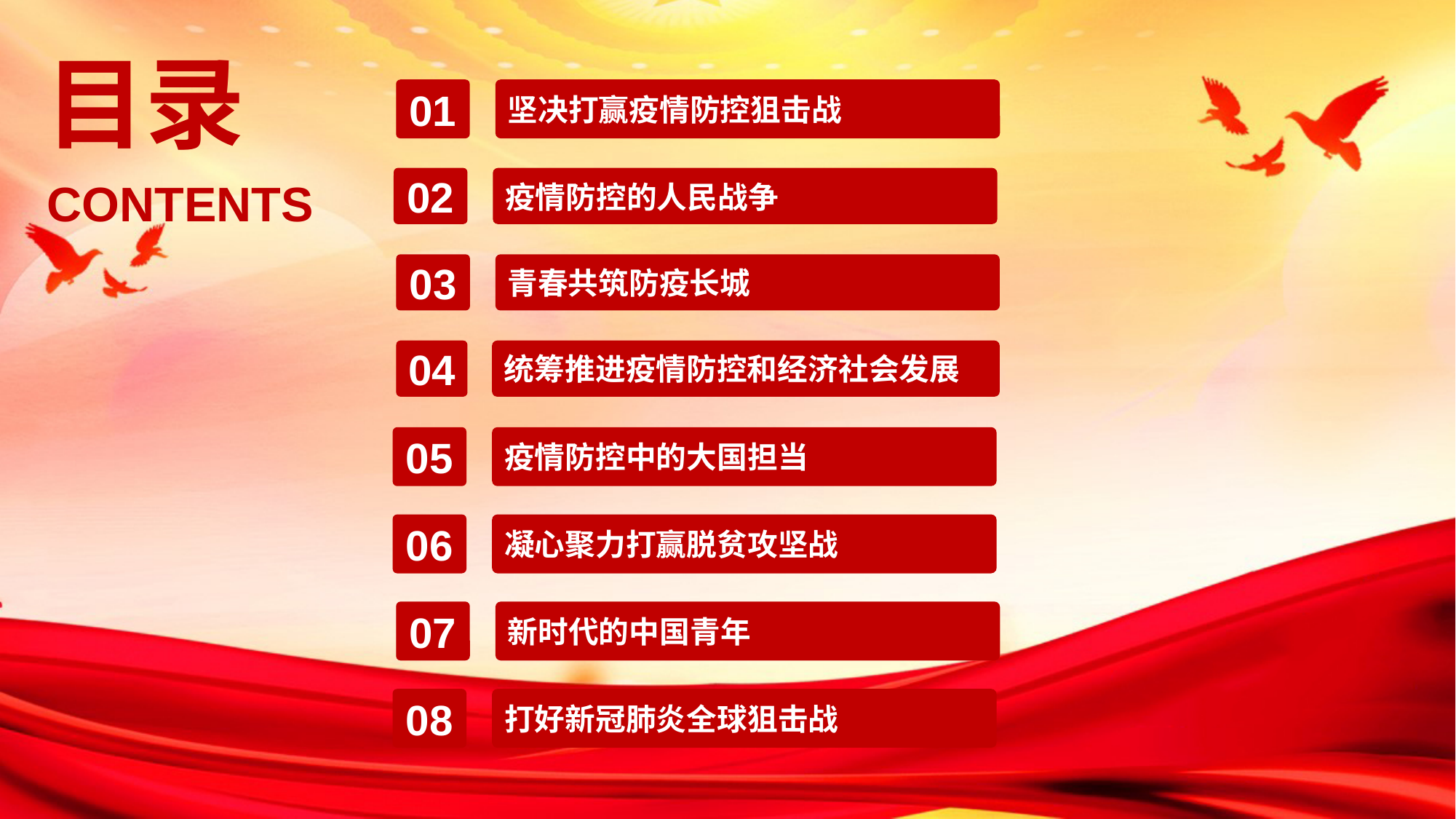

目录
01
坚决打赢疫情防控狙击战
CONTENTS
02
疫情防控的人民战争
03
青春共筑防疫长城
04
统筹推进疫情防控和经济社会发展
05
疫情防控中的大国担当
06
凝心聚力打赢脱贫攻坚战
07
新时代的中国青年
08
打好新冠肺炎全球狙击战